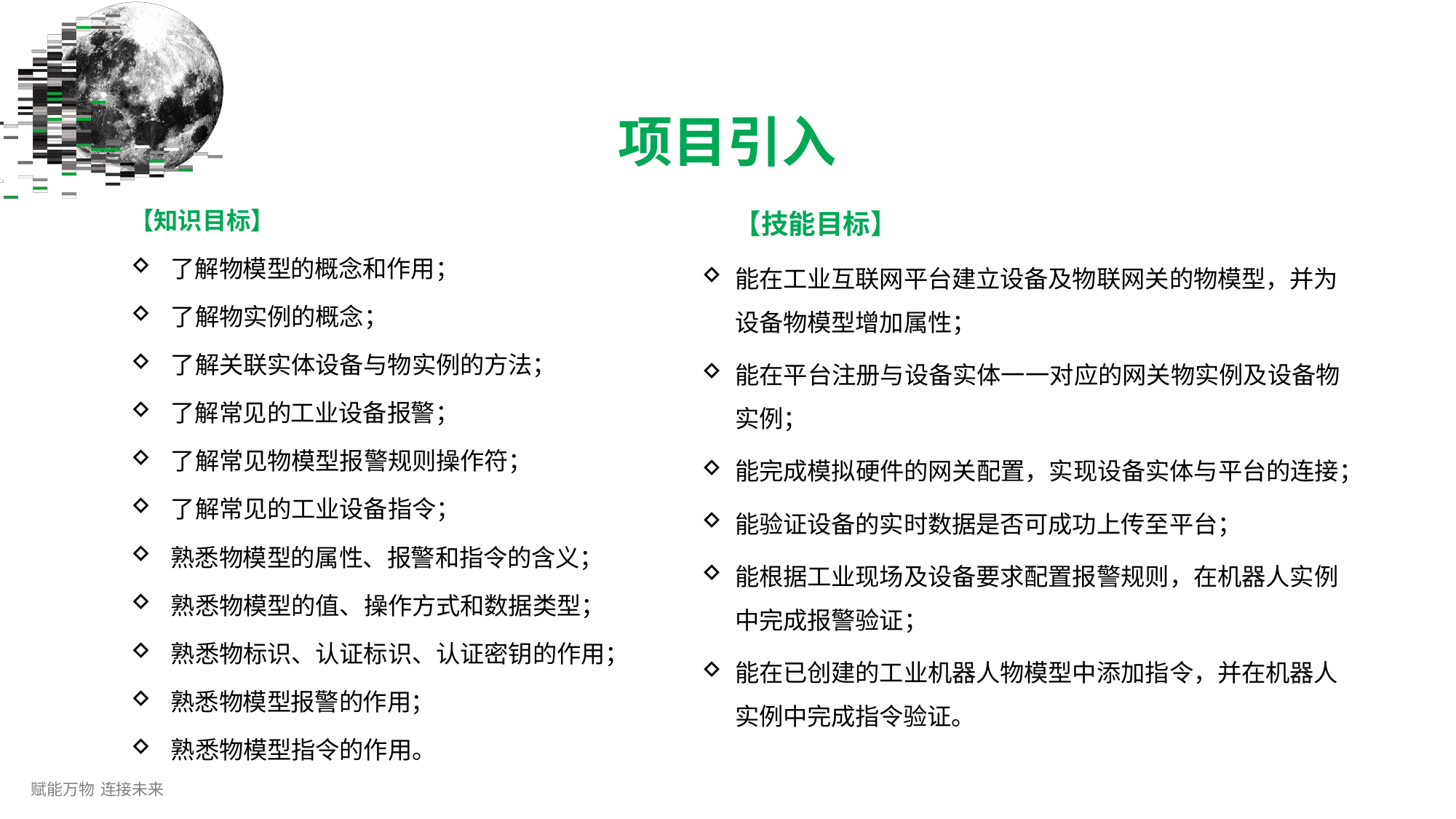

# 项目引入
【知识目标】
了解物模型的概念和作用；
了解物实例的概念；
了解关联实体设备与物实例的方法；
了解常见的工业设备报警；
了解常见物模型报警规则操作符；
了解常见的工业设备指令；
熟悉物模型的属性、报警和指令的含义；
熟悉物模型的值、操作方式和数据类型；
熟悉物标识、认证标识、认证密钥的作用；
熟悉物模型报警的作用；
熟悉物模型指令的作用。
【技能目标】
能在工业互联网平台建立设备及物联网关的物模型，并为 设备物模型增加属性；
能在平台注册与设备实体一一对应的网关物实例及设备物
实例；
能完成模拟硬件的网关配置，实现设备实体与平台的连接；
能验证设备的实时数据是否可成功上传至平台；
能根据工业现场及设备要求配置报警规则，在机器人实例 中完成报警验证；
能在已创建的工业机器人物模型中添加指令，并在机器人
实例中完成指令验证。
赋能万物 连接未来